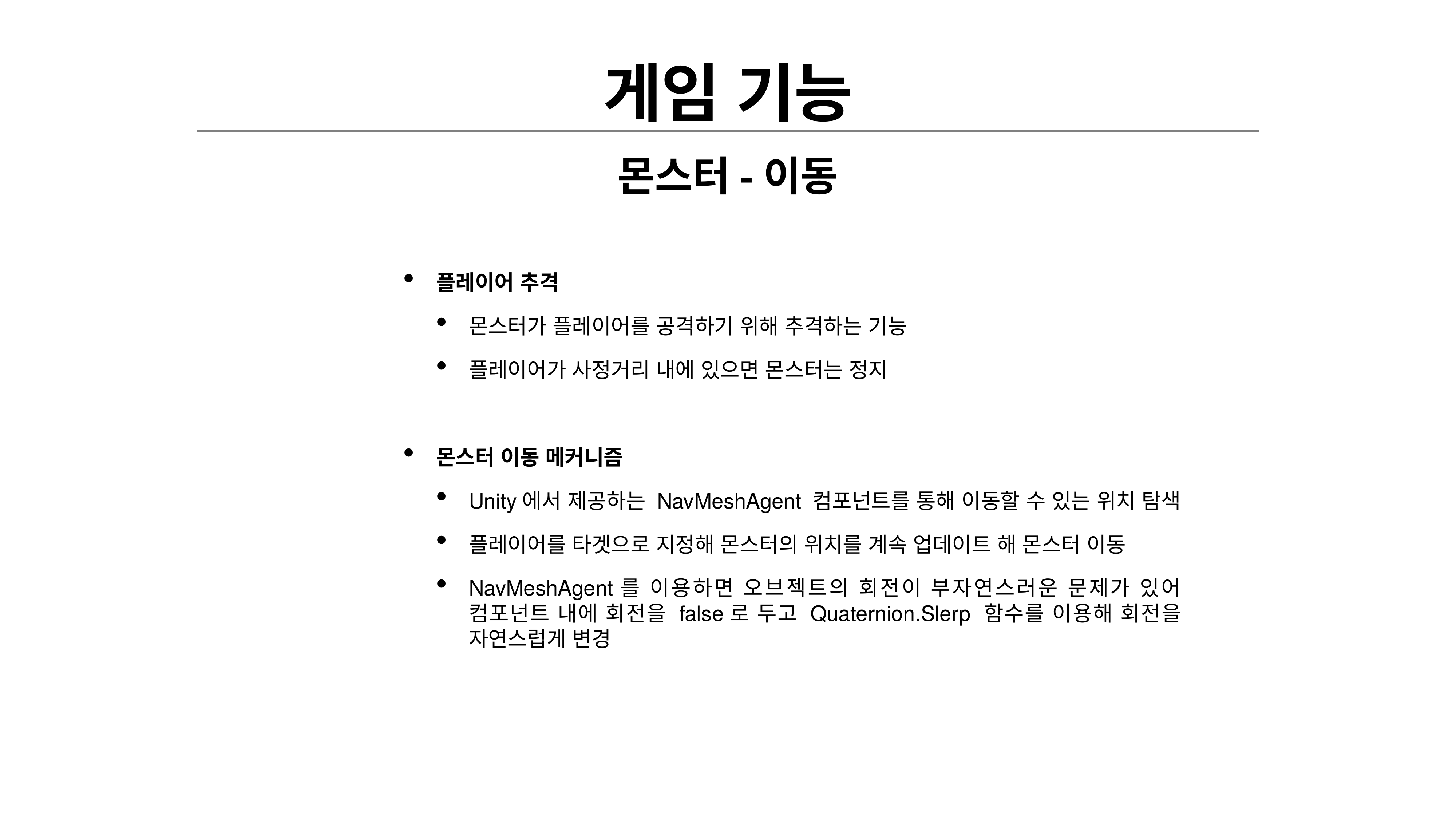

# 게임 기능
몬스터-이동
플레이어 추격
몬스터가 플레이어를 공격하기 위해 추격하는 기능
플레이어가 사정거리 내에 있으면 몬스터는 정지

몬스터 이동 메커니즘
Unity에서 제공하는 NavMeshAgent 컴포넌트를 통해 이동할 수 있는 위치 탐색
플레이어를 타겟으로 지정해 몬스터의 위치를 계속 업데이트 해 몬스터 이동
NavMeshAgent를 이용하면 오브젝트의 회전이 부자연스러운 문제가 있어 컴포넌트 내에 회전을 false로 두고 Quaternion.Slerp 함수를 이용해 회전을 자연스럽게 변경